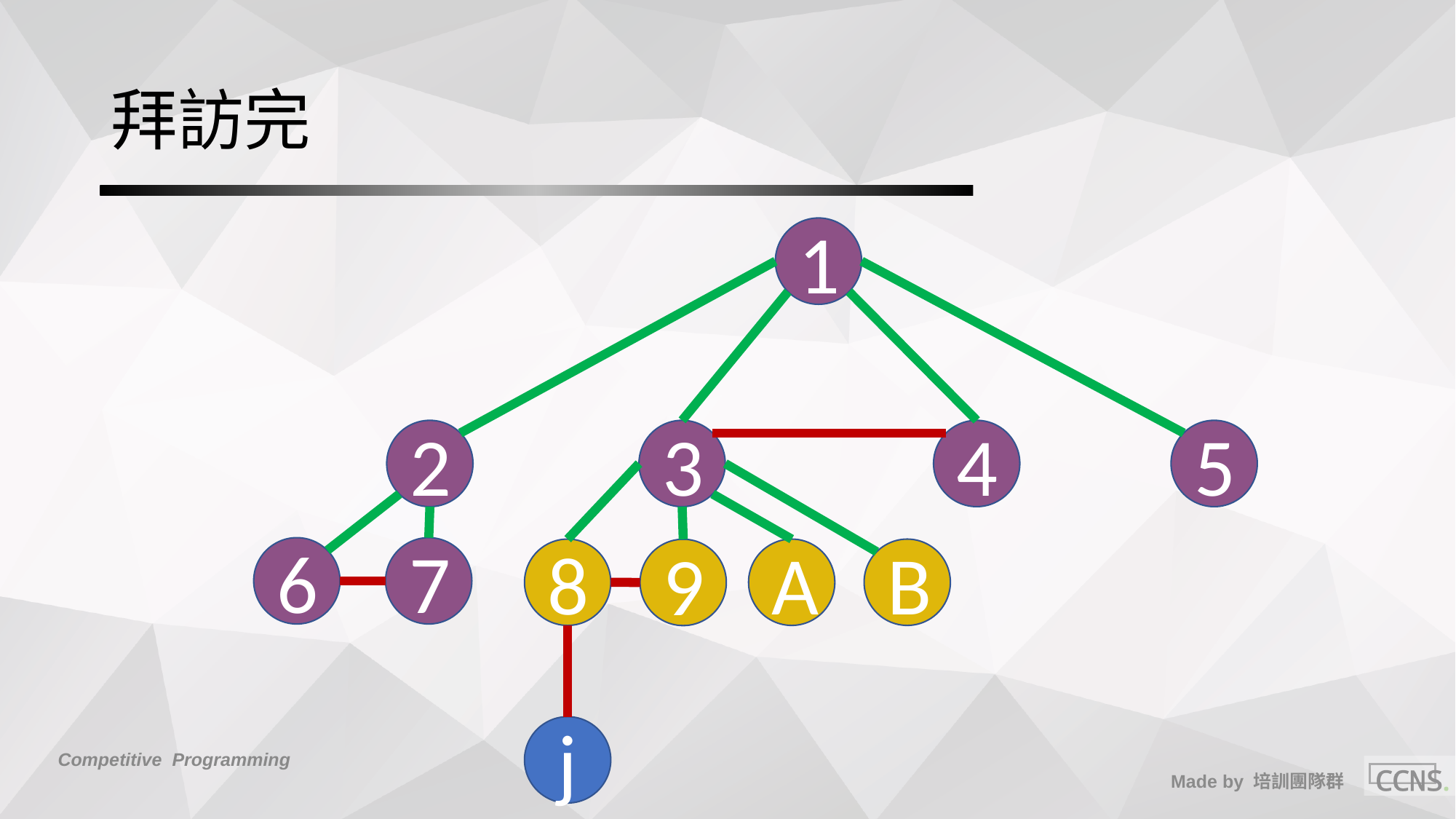

# 拜訪完

1
2
3
4
5
6
7
8
A
B
9
j